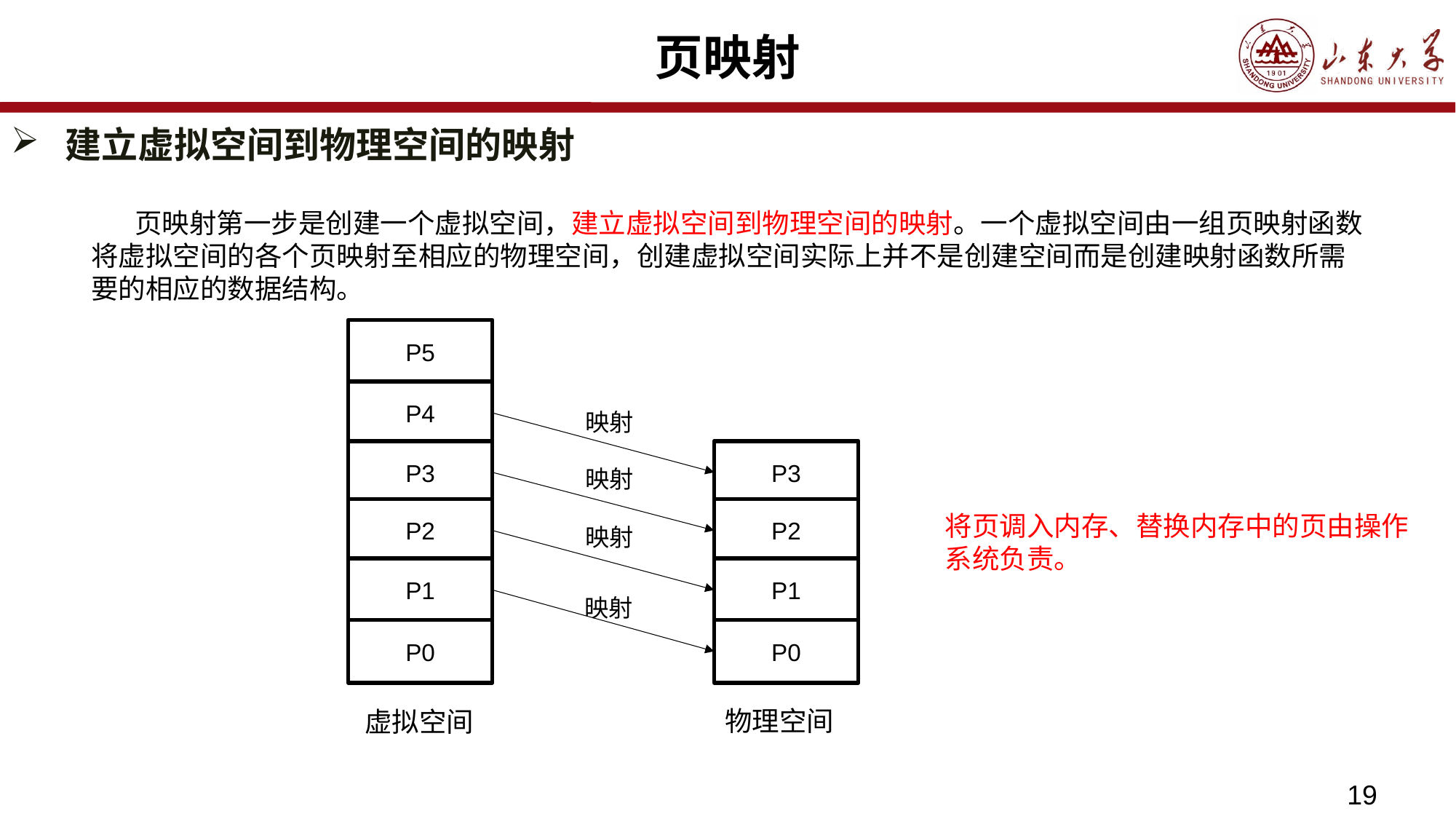

# 页映射
建立虚拟空间到物理空间的映射
      页映射第一步是创建一个虚拟空间，建立虚拟空间到物理空间的映射。一个虚拟空间由一组页映射函数将虚拟空间的各个页映射至相应的物理空间，创建虚拟空间实际上并不是创建空间而是创建映射函数所需要的相应的数据结构。
P5
P4
P3
P2
P1
P0
映射
P3
P2
P1
P0
映射
将页调入内存、替换内存中的页由操作系统负责。
映射
映射
物理空间
虚拟空间
19